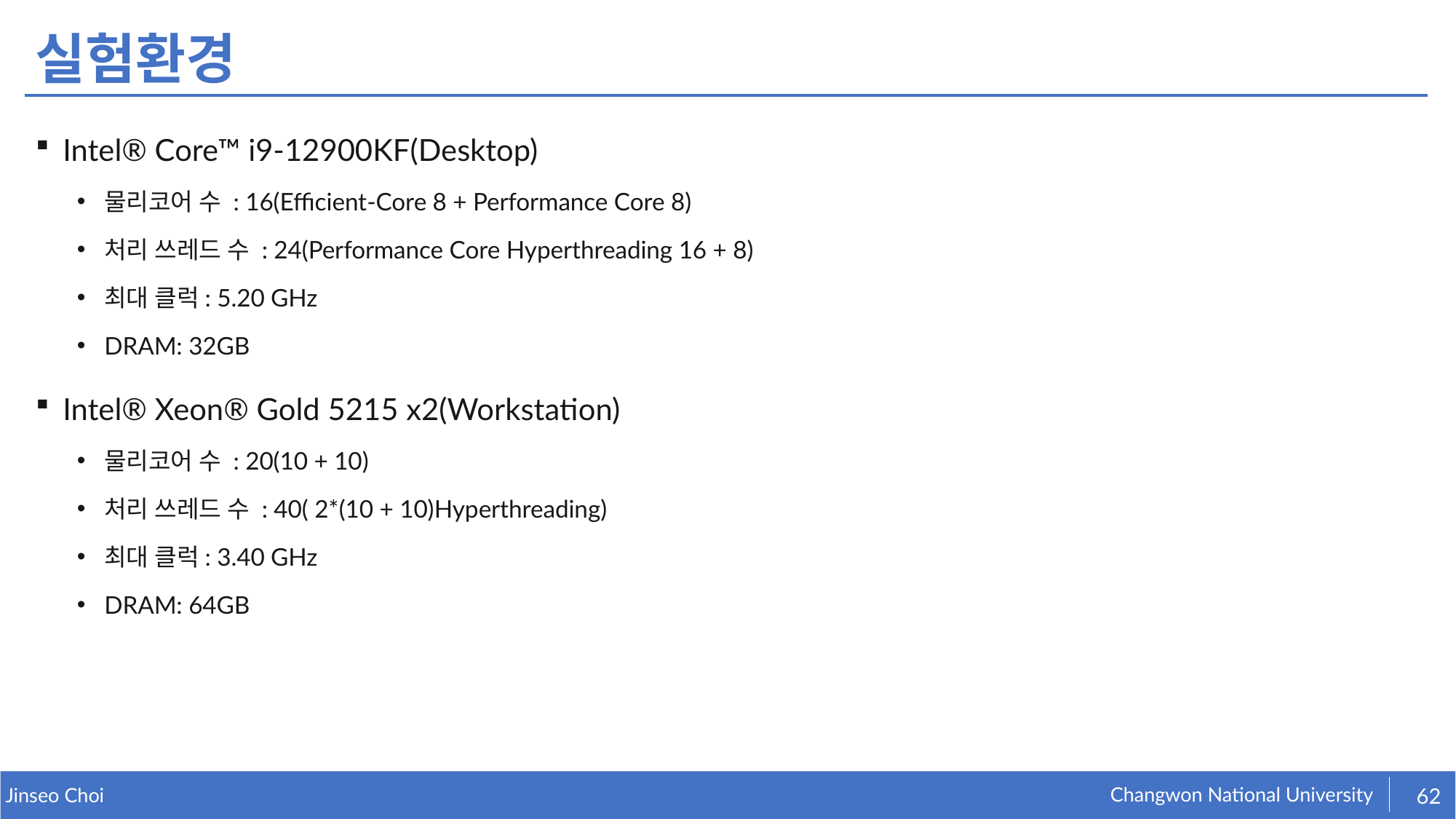

# 실험환경
Intel® Core™ i9-12900KF(Desktop)
물리코어 수 : 16(Efficient-Core 8 + Performance Core 8)
처리 쓰레드 수 : 24(Performance Core Hyperthreading 16 + 8)
최대 클럭: 5.20 GHz
DRAM: 32GB
Intel® Xeon® Gold 5215 x2(Workstation)
물리코어 수 : 20(10 + 10)
처리 쓰레드 수 : 40( 2*(10 + 10)Hyperthreading)
최대 클럭: 3.40 GHz
DRAM: 64GB

62